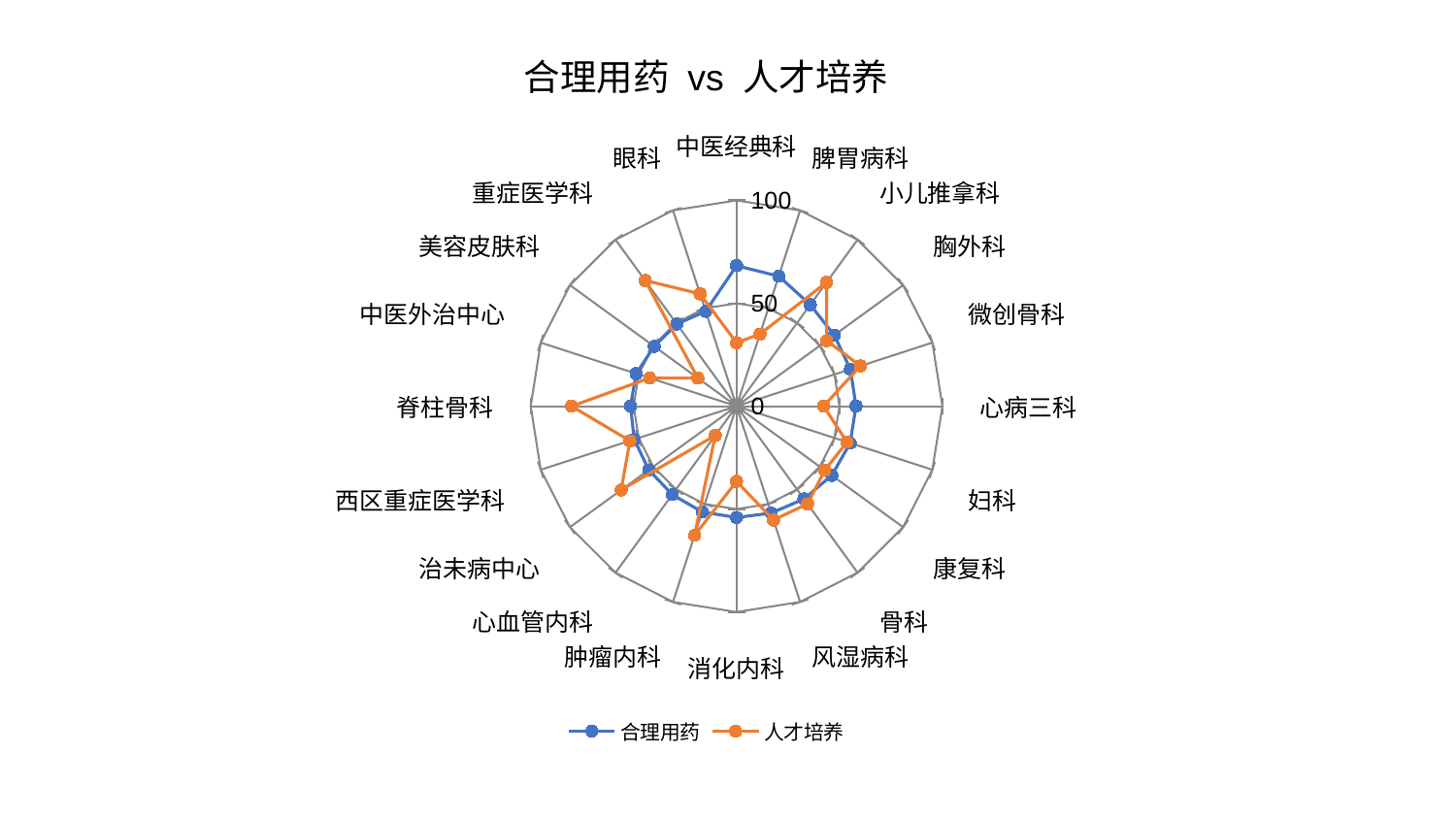

### Chart: 合理用药 vs 人才培养

| Category | 合理用药 | 人才培养 |
|---|---|---|
| 中医经典科 | 68.28629013920079 | 30.844499718634438 |
| 脾胃病科 | 66.41015245626161 | 36.84704977628314 |
| 小儿推拿科 | 60.93620290756405 | 74.38619452265003 |
| 胸外科 | 58.682305923911045 | 54.14844447065895 |
| 微创骨科 | 58.146818998734815 | 63.27395388308446 |
| 心病三科 | 58.04177588766712 | 42.2738757407696 |
| 妇科 | 58.034525888603994 | 56.435472029023494 |
| 康复科 | 57.215048893924035 | 52.96790810038802 |
| 骨科 | 55.71709227716002 | 58.68247227371134 |
| 风湿病科 | 54.60240429107727 | 58.132206164443005 |
| 消化内科 | 54.10698184186542 | 36.566153379945824 |
| 肿瘤内科 | 54.01385774219547 | 66.00770579199309 |
| 心血管内科 | 53.11637483340965 | 17.589611332456542 |
| 治未病中心 | 52.70748452683358 | 69.24094308974263 |
| 西区重症医学科 | 52.267178547215565 | 54.49984298530453 |
| 脊柱骨科 | 51.52352441164187 | 80.13023908745902 |
| 中医外治中心 | 51.27298768536422 | 44.38064659496349 |
| 美容皮肤科 | 49.47604690432284 | 23.231389273564687 |
| 重症医学科 | 49.367676367038825 | 75.51163182007444 |
| 眼科 | 48.50348868994664 | 57.38942605473911 |
51